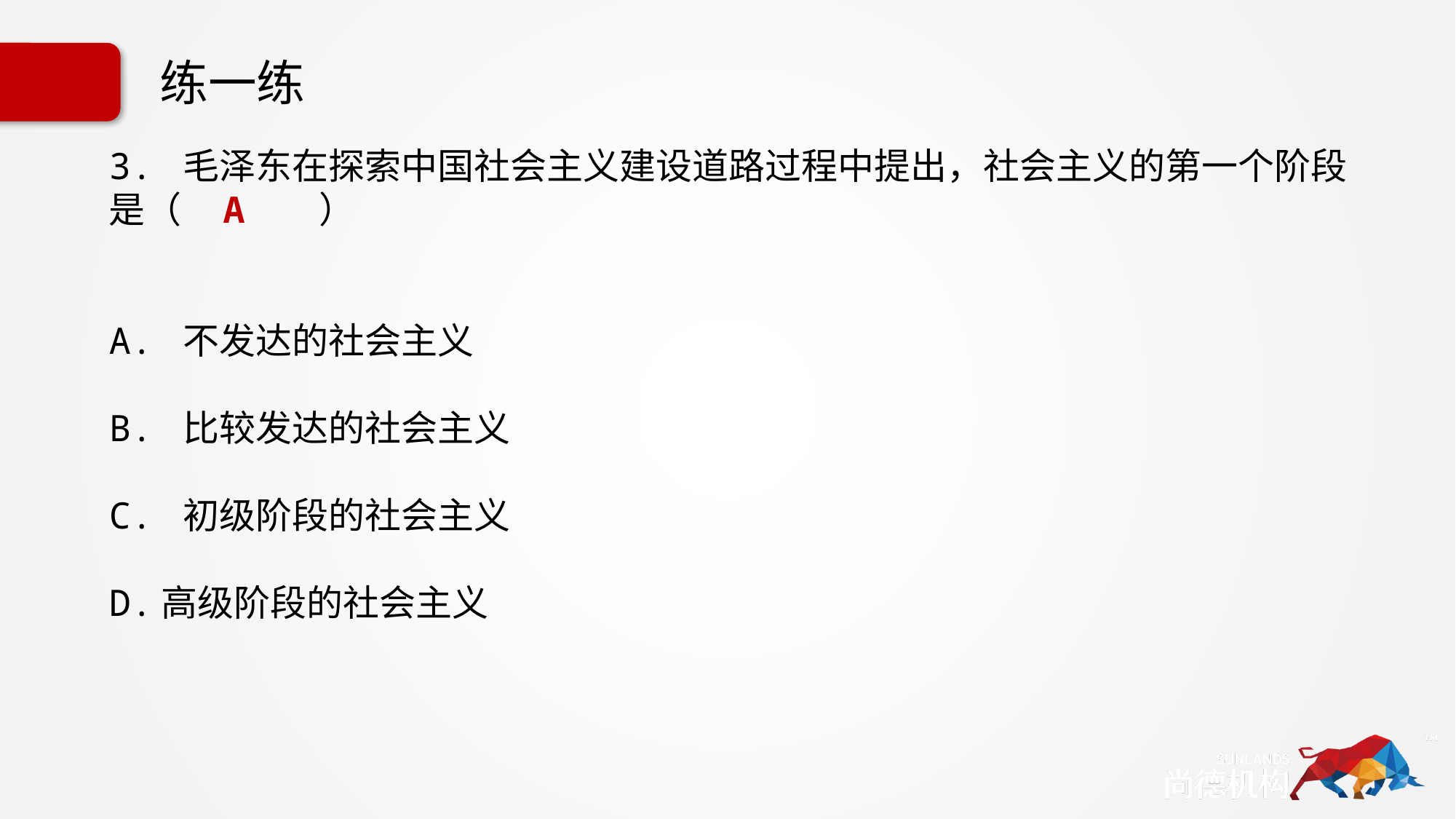

# 练一练
3. 毛泽东在探索中国社会主义建设道路过程中提出，社会主义的第一个阶段是（    A   ）

A. 不发达的社会主义

B. 比较发达的社会主义

C. 初级阶段的社会主义

D.高级阶段的社会主义